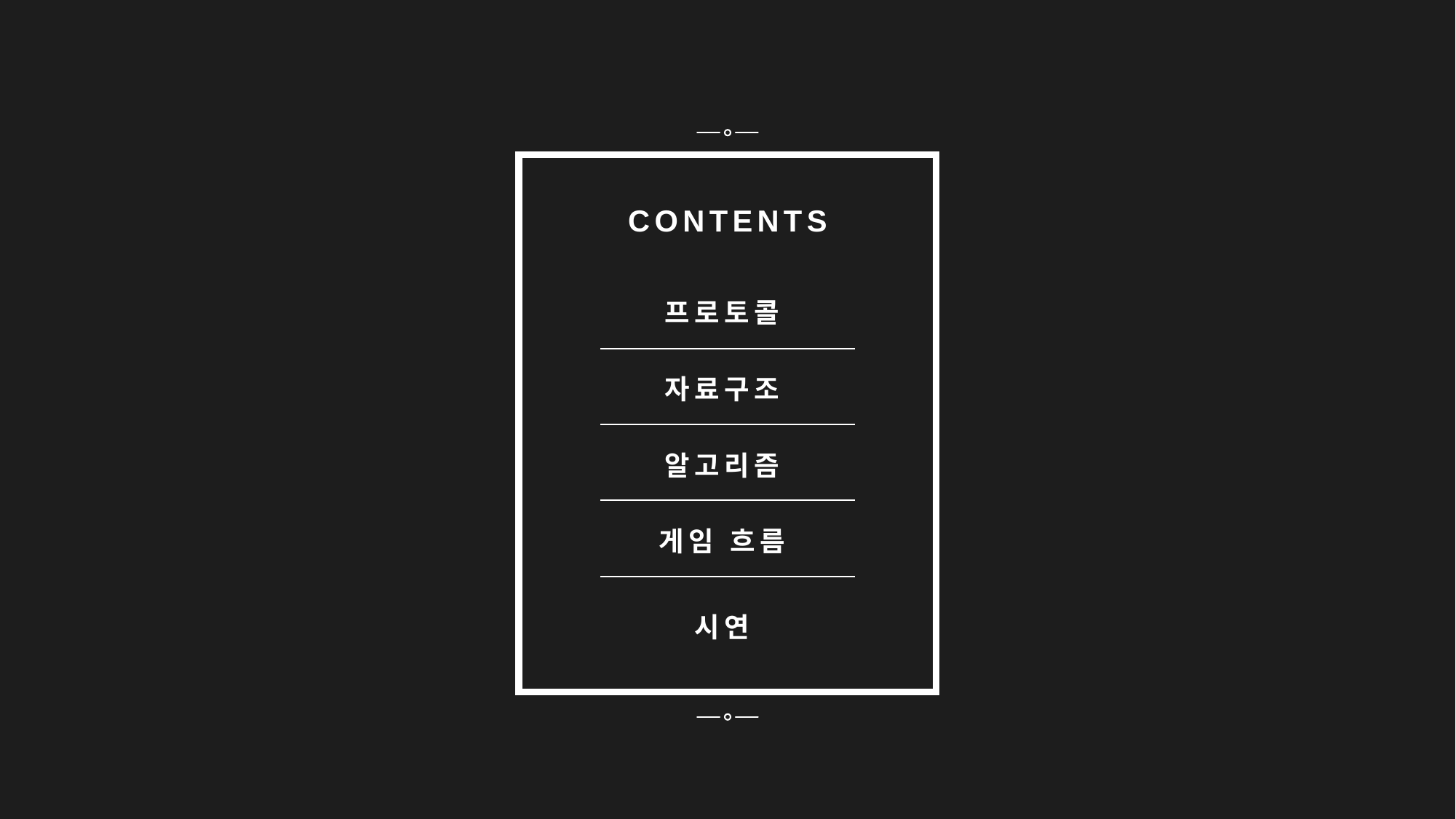

CONTENTS
프로토콜
자료구조
알고리즘
게임 흐름
시연